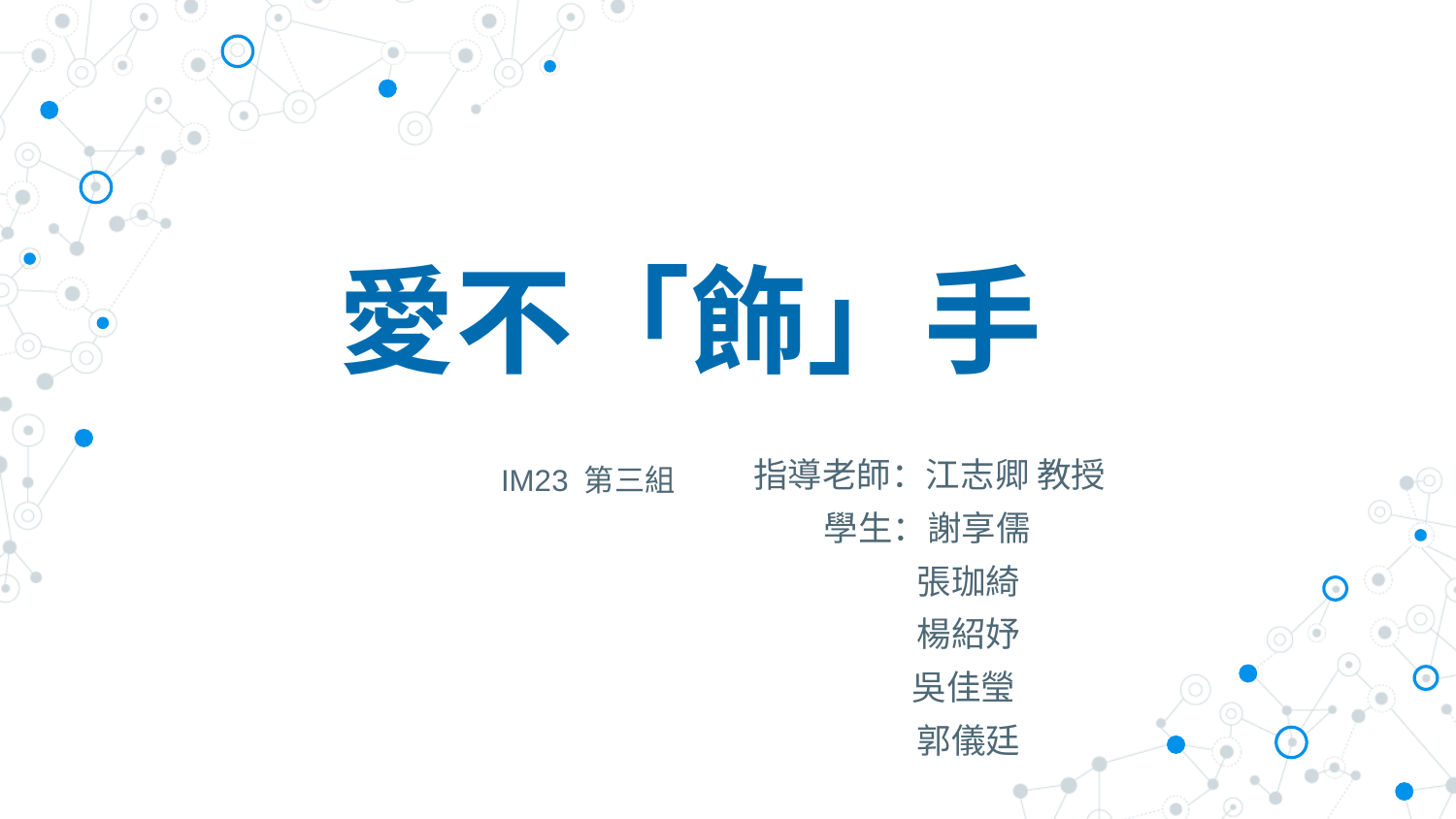

# 愛不「飾」手
IM23 第三組
指導老師：江志卿 教授​
        學生：謝享儒
                    張珈綺
                    楊紹妤​
　                吳佳瑩
                    郭儀廷 ​